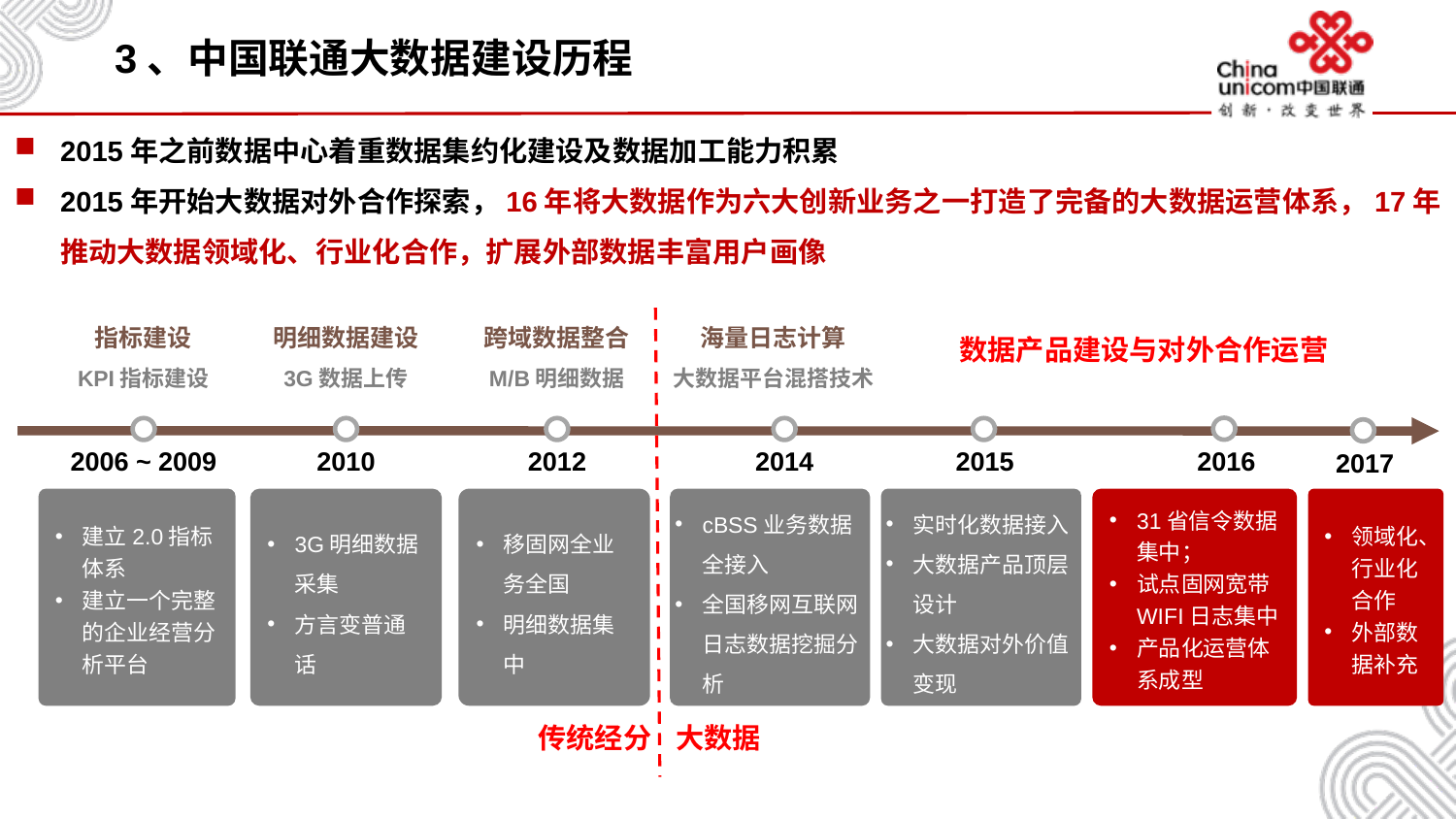

# 3、中国联通大数据建设历程
2015年之前数据中心着重数据集约化建设及数据加工能力积累
2015年开始大数据对外合作探索，16年将大数据作为六大创新业务之一打造了完备的大数据运营体系，17年推动大数据领域化、行业化合作，扩展外部数据丰富用户画像
数据产品建设与对外合作运营
指标建设
KPI指标建设
明细数据建设
3G数据上传
跨域数据整合
M/B明细数据
海量日志计算
大数据平台混搭技术

2015
2006 ~ 2009
2010
2012
2014
2016
2017
建立2.0指标体系
建立一个完整的企业经营分析平台
3G明细数据采集
方言变普通话
移固网全业务全国
明细数据集中
cBSS业务数据全接入
全国移网互联网日志数据挖掘分析
实时化数据接入
大数据产品顶层设计
大数据对外价值变现
31省信令数据集中；
试点固网宽带WIFI日志集中
产品化运营体系成型
领域化、行业化合作
外部数据补充
传统经分
大数据